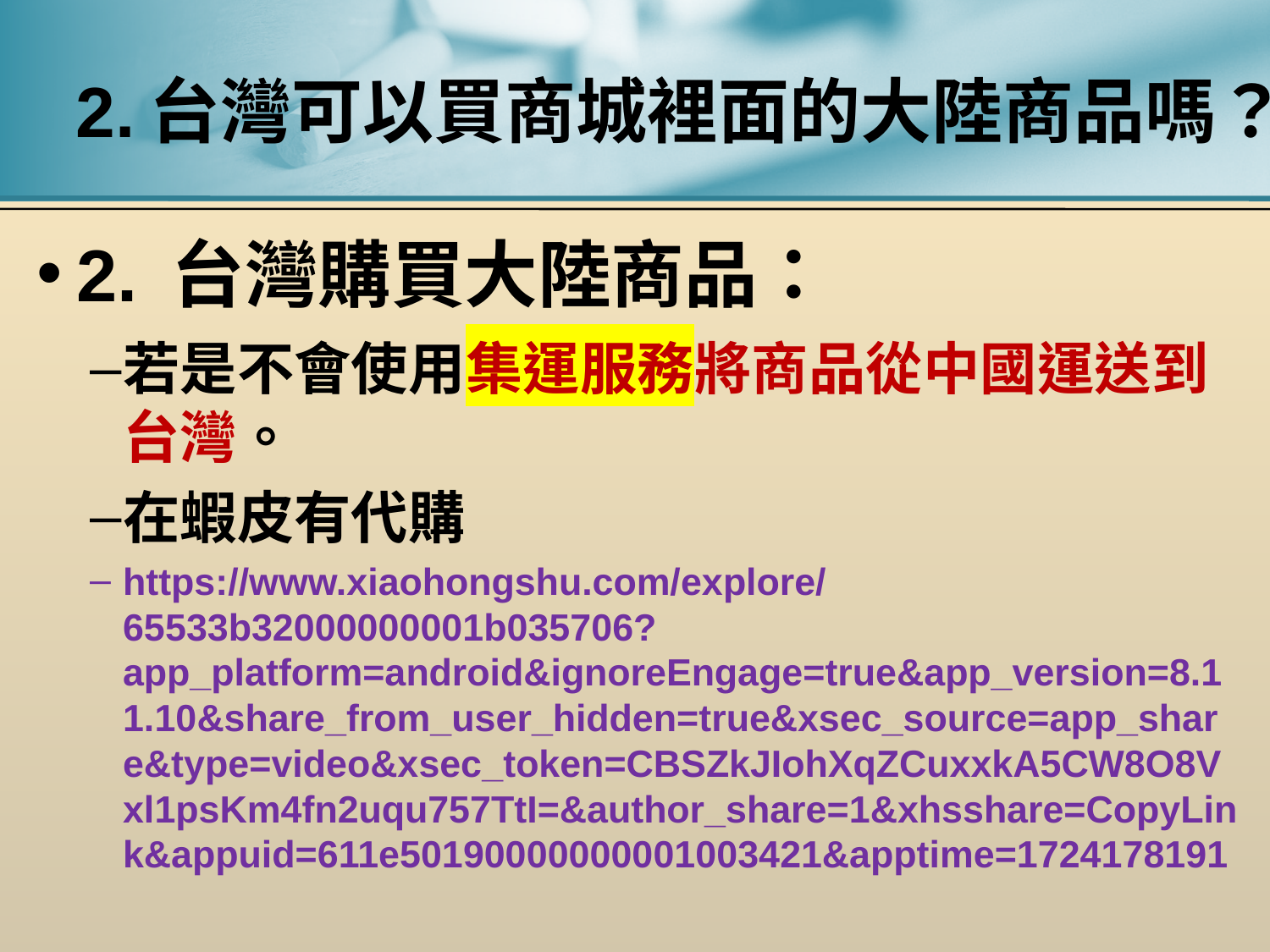

# 2.台灣可以買商城裡面的大陸商品嗎？
2. 台灣購買大陸商品：
若是不會使用集運服務將商品從中國運送到台灣。
在蝦皮有代購
https://www.xiaohongshu.com/explore/65533b32000000001b035706?app_platform=android&ignoreEngage=true&app_version=8.11.10&share_from_user_hidden=true&xsec_source=app_share&type=video&xsec_token=CBSZkJIohXqZCuxxkA5CW8O8Vxl1psKm4fn2uqu757TtI=&author_share=1&xhsshare=CopyLink&appuid=611e50190000000001003421&apptime=1724178191